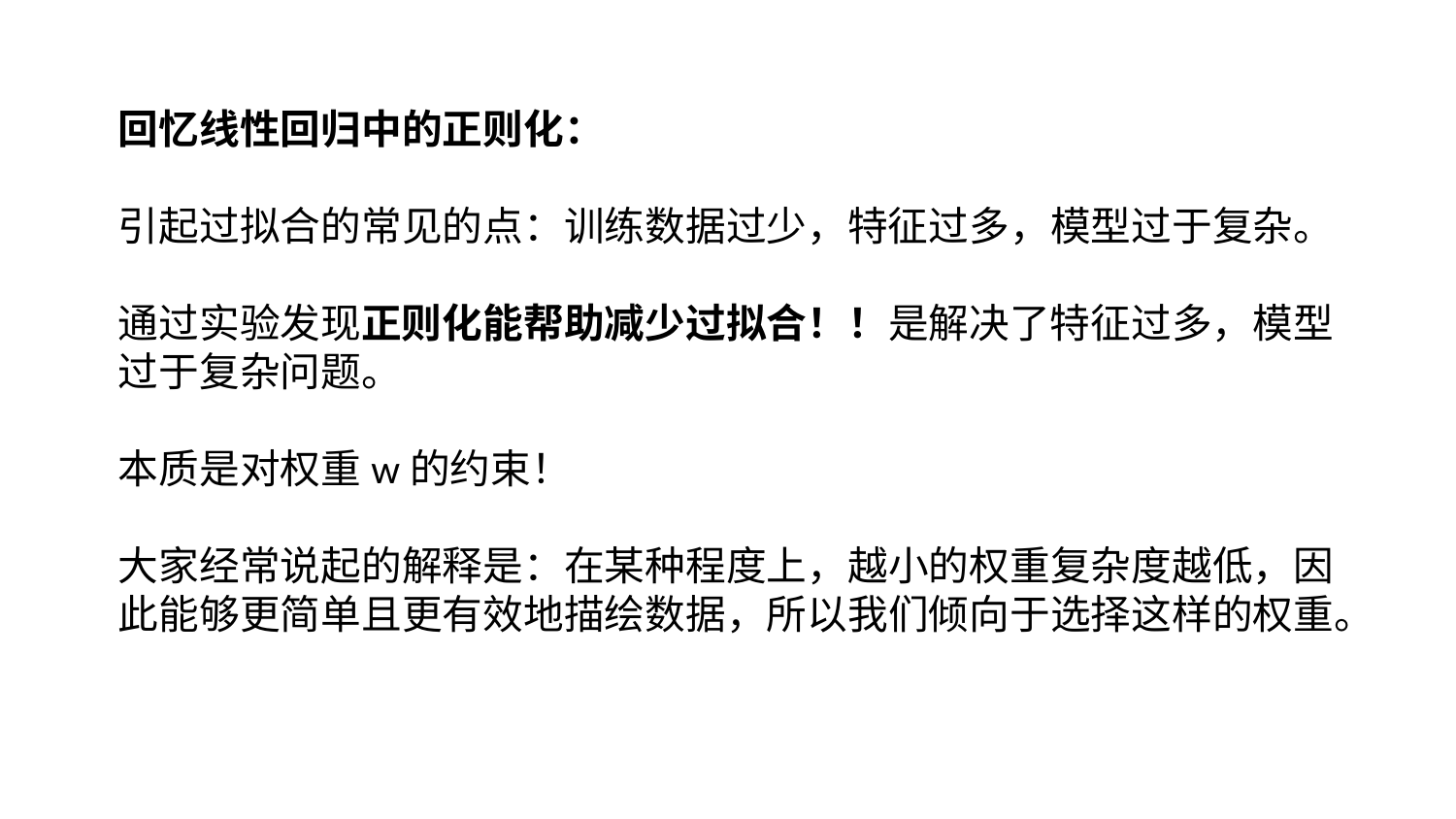

回忆线性回归中的正则化：

引起过拟合的常见的点：训练数据过少，特征过多，模型过于复杂。

通过实验发现正则化能帮助减少过拟合！！是解决了特征过多，模型过于复杂问题。

本质是对权重w的约束！

大家经常说起的解释是：在某种程度上，越小的权重复杂度越低，因此能够更简单且更有效地描绘数据，所以我们倾向于选择这样的权重。